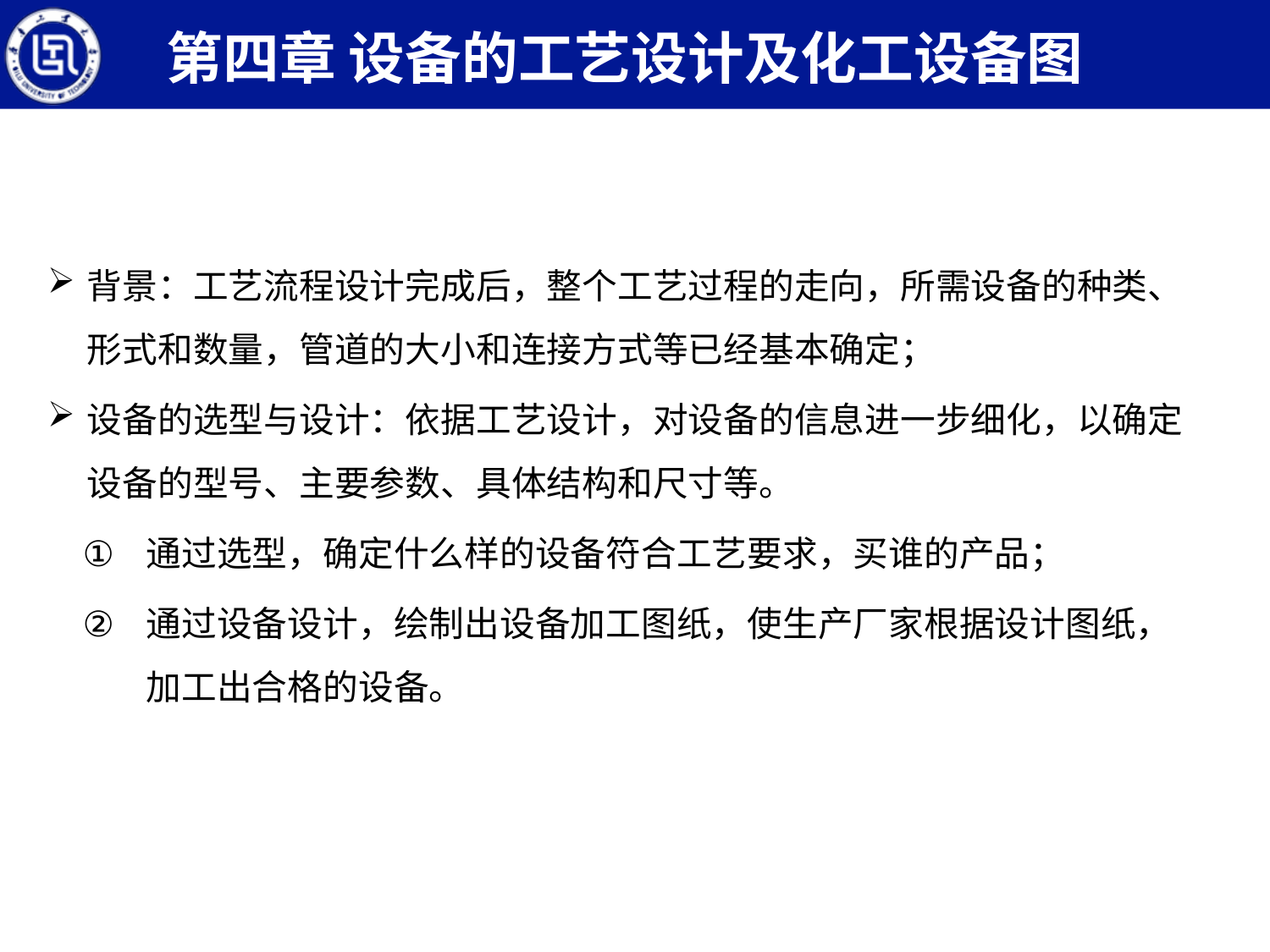

第四章 设备的工艺设计及化工设备图
背景：工艺流程设计完成后，整个工艺过程的走向，所需设备的种类、形式和数量，管道的大小和连接方式等已经基本确定；
设备的选型与设计：依据工艺设计，对设备的信息进一步细化，以确定设备的型号、主要参数、具体结构和尺寸等。
通过选型，确定什么样的设备符合工艺要求，买谁的产品；
通过设备设计，绘制出设备加工图纸，使生产厂家根据设计图纸，加工出合格的设备。